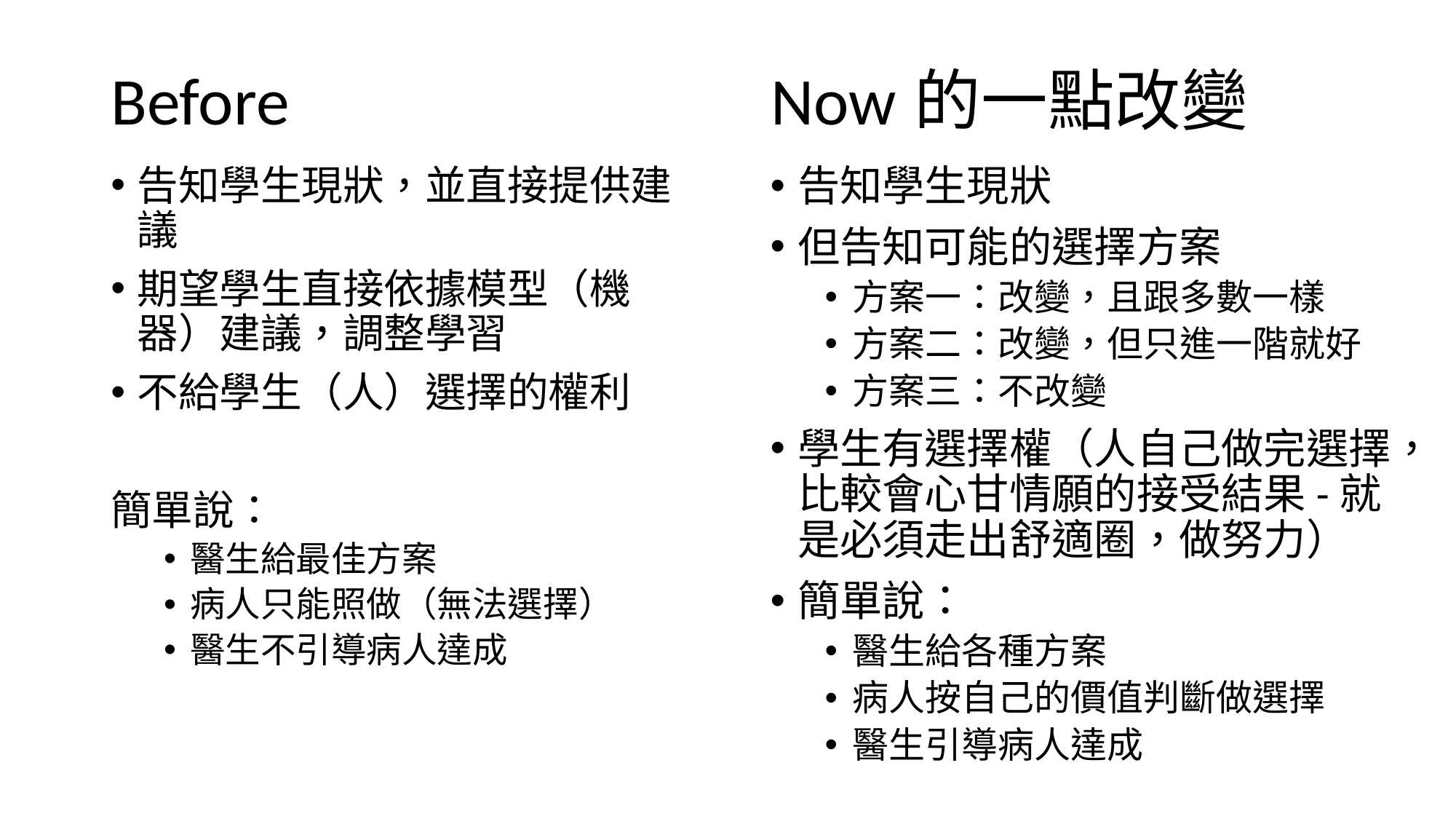

# Before                                Now的一點改變
告知學生現狀，並直接提供建議
期望學生直接依據模型（機器）建議，調整學習
不給學生（人）選擇的權利

簡單說：
醫生給最佳方案
病人只能照做（無法選擇）
醫生不引導病人達成
告知學生現狀
但告知可能的選擇方案
方案一：改變，且跟多數一樣
方案二：改變，但只進一階就好
方案三：不改變
學生有選擇權（人自己做完選擇，比較會心甘情願的接受結果-就是必須走出舒適圈，做努力）
簡單說：
醫生給各種方案
病人按自己的價值判斷做選擇
醫生引導病人達成